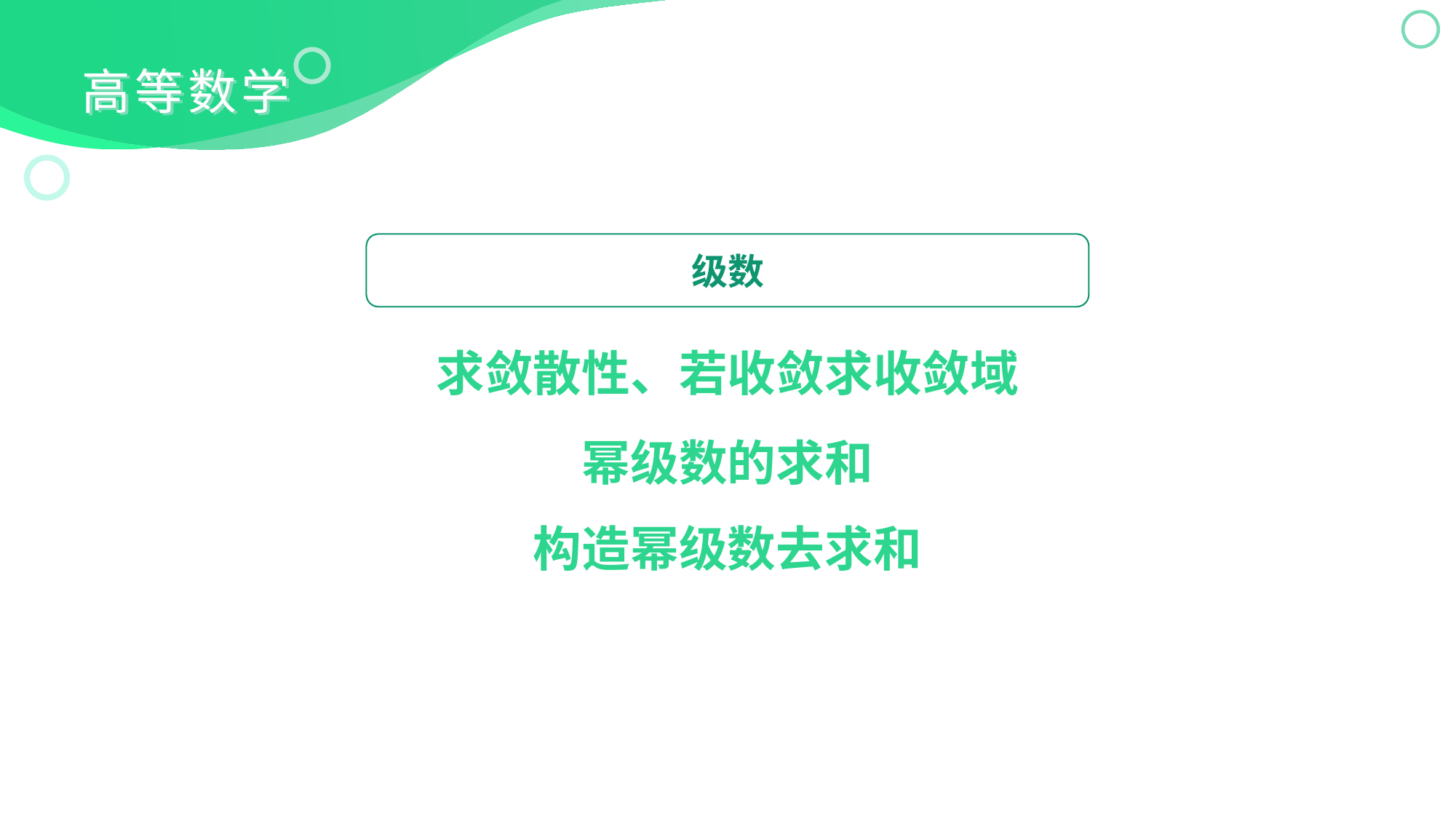

高等数学
高等数学

级数
求敛散性、若收敛求收敛域
幂级数的求和
构造幂级数去求和